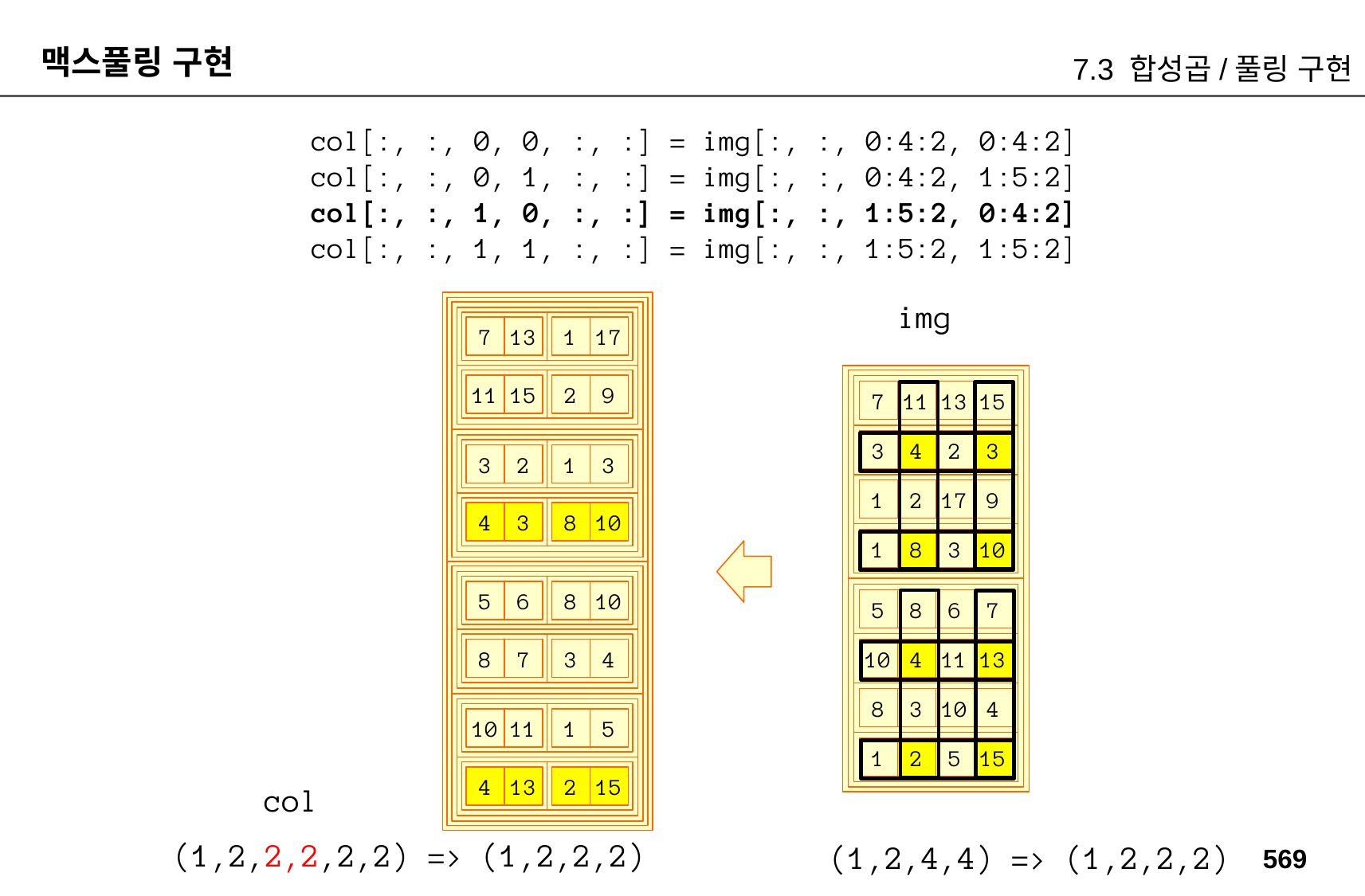

맥스풀링 구현
7.3 합성곱/풀링 구현
col[:, :, 0, 0, :, :] = img[:, :, 0:4:2, 0:4:2]
col[:, :, 0, 1, :, :] = img[:, :, 0:4:2, 1:5:2]
col[:, :, 1, 0, :, :] = img[:, :, 1:5:2, 0:4:2]
col[:, :, 1, 1, :, :] = img[:, :, 1:5:2, 1:5:2]
img

1
17
7
13

2
9
11
15

7
11
13
15

3
4
2
3

1
3
3
2

1
2
17
9

8
10
4
3

1
8
3
10

8
10
5
6

5
8
6
7

10
4
11
13
3
4
8
7

8
3
10
4

1
5
10
11

1
2
5
15

2
15
4
13
col
(1,2,2,2,2,2) => (1,2,2,2)
(1,2,4,4) => (1,2,2,2)